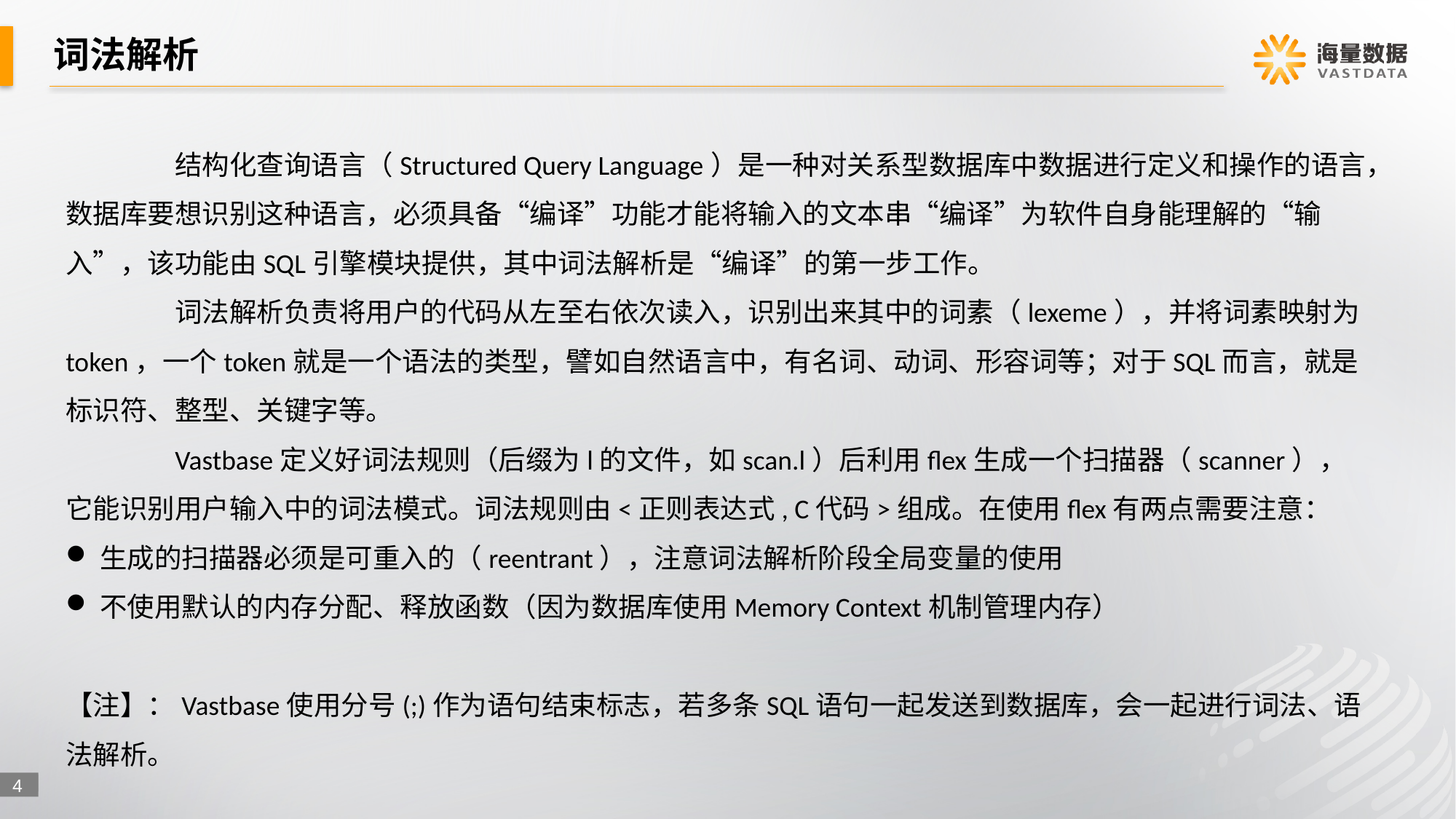

# 词法解析
	结构化查询语言（Structured Query Language）是一种对关系型数据库中数据进行定义和操作的语言，数据库要想识别这种语言，必须具备“编译”功能才能将输入的文本串“编译”为软件自身能理解的“输入”，该功能由SQL引擎模块提供，其中词法解析是“编译”的第一步工作。
	词法解析负责将用户的代码从左至右依次读入，识别出来其中的词素（lexeme），并将词素映射为token，一个token就是一个语法的类型，譬如自然语言中，有名词、动词、形容词等；对于SQL而言，就是标识符、整型、关键字等。
	Vastbase定义好词法规则（后缀为l的文件，如scan.l）后利用flex生成一个扫描器（scanner），它能识别用户输入中的词法模式。词法规则由<正则表达式, C代码>组成。在使用flex有两点需要注意：
生成的扫描器必须是可重入的（reentrant），注意词法解析阶段全局变量的使用
不使用默认的内存分配、释放函数（因为数据库使用Memory Context机制管理内存）

【注】：Vastbase使用分号(;)作为语句结束标志，若多条SQL语句一起发送到数据库，会一起进行词法、语法解析。